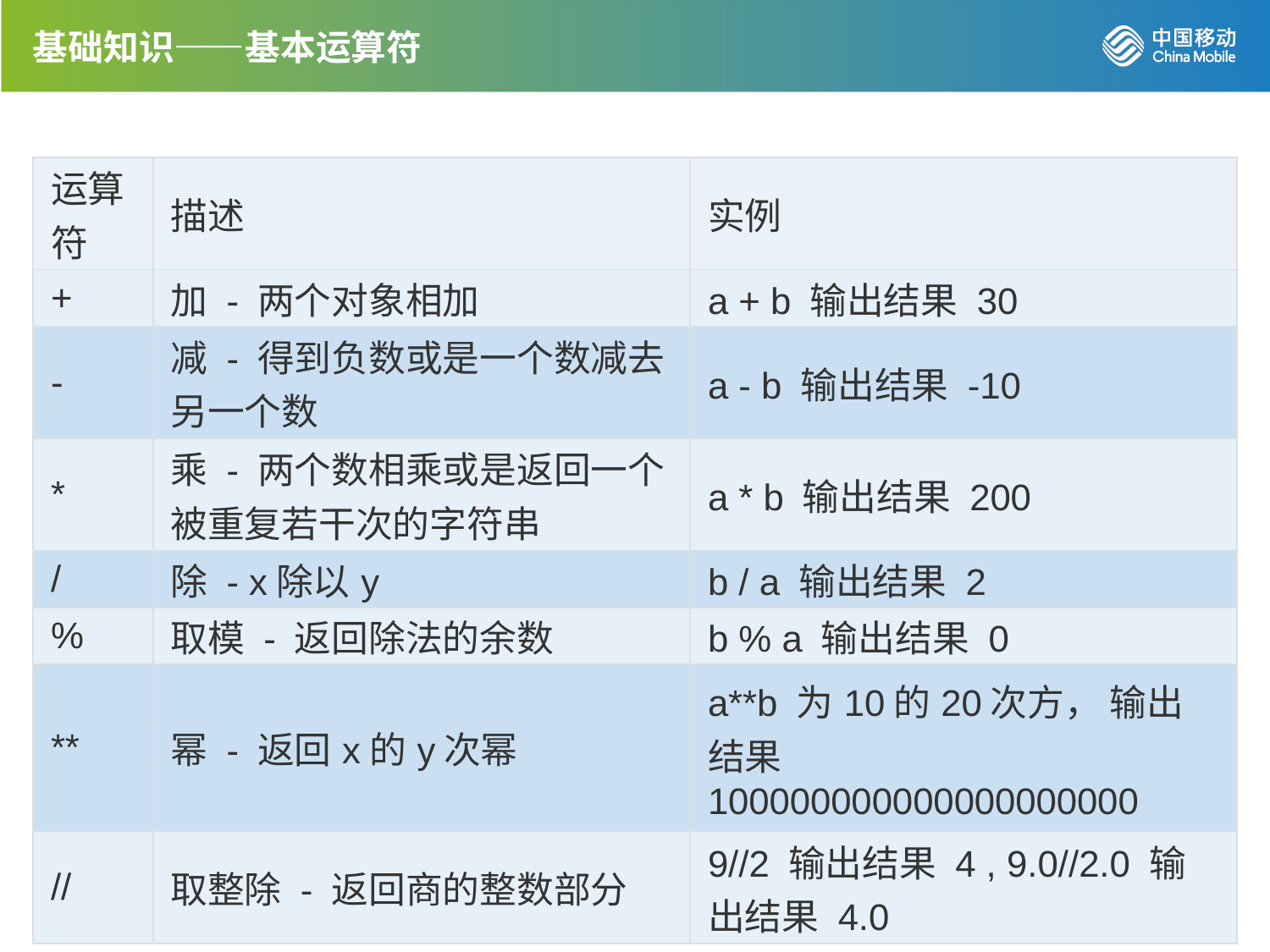

基础知识——基本运算符
| 运算符 | 描述 | 实例 |
| --- | --- | --- |
| + | 加 - 两个对象相加 | a + b 输出结果 30 |
| - | 减 - 得到负数或是一个数减去另一个数 | a - b 输出结果 -10 |
| \* | 乘 - 两个数相乘或是返回一个被重复若干次的字符串 | a \* b 输出结果 200 |
| / | 除 - x除以y | b / a 输出结果 2 |
| % | 取模 - 返回除法的余数 | b % a 输出结果 0 |
| \*\* | 幂 - 返回x的y次幂 | a\*\*b 为10的20次方， 输出结果 100000000000000000000 |
| // | 取整除 - 返回商的整数部分 | 9//2 输出结果 4 , 9.0//2.0 输出结果 4.0 |